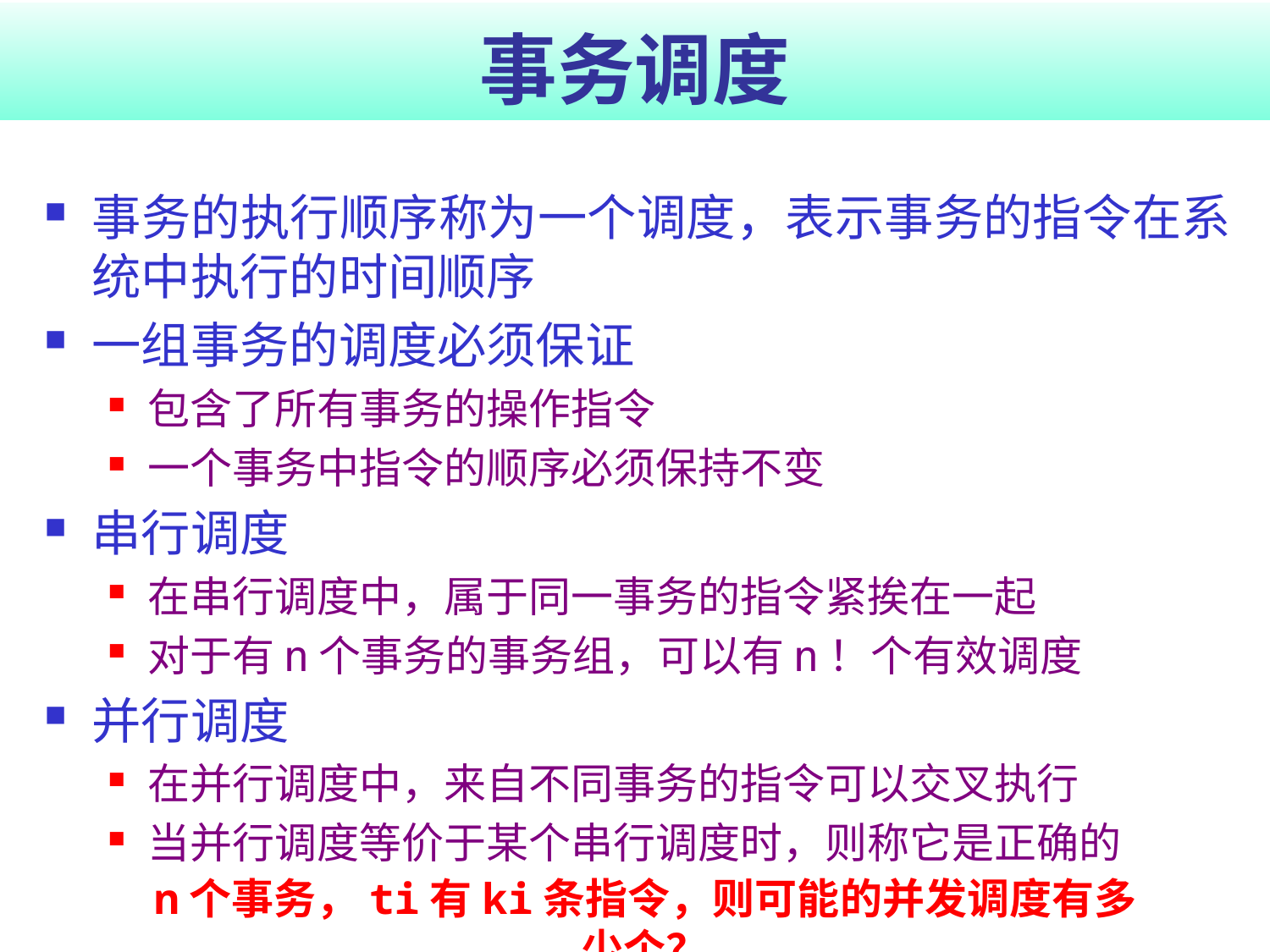

# 事务调度
事务的执行顺序称为一个调度，表示事务的指令在系统中执行的时间顺序
一组事务的调度必须保证
包含了所有事务的操作指令
一个事务中指令的顺序必须保持不变
串行调度
在串行调度中，属于同一事务的指令紧挨在一起
对于有n个事务的事务组，可以有n！个有效调度
并行调度
在并行调度中，来自不同事务的指令可以交叉执行
当并行调度等价于某个串行调度时，则称它是正确的
n个事务，ti有ki条指令，则可能的并发调度有多少个？